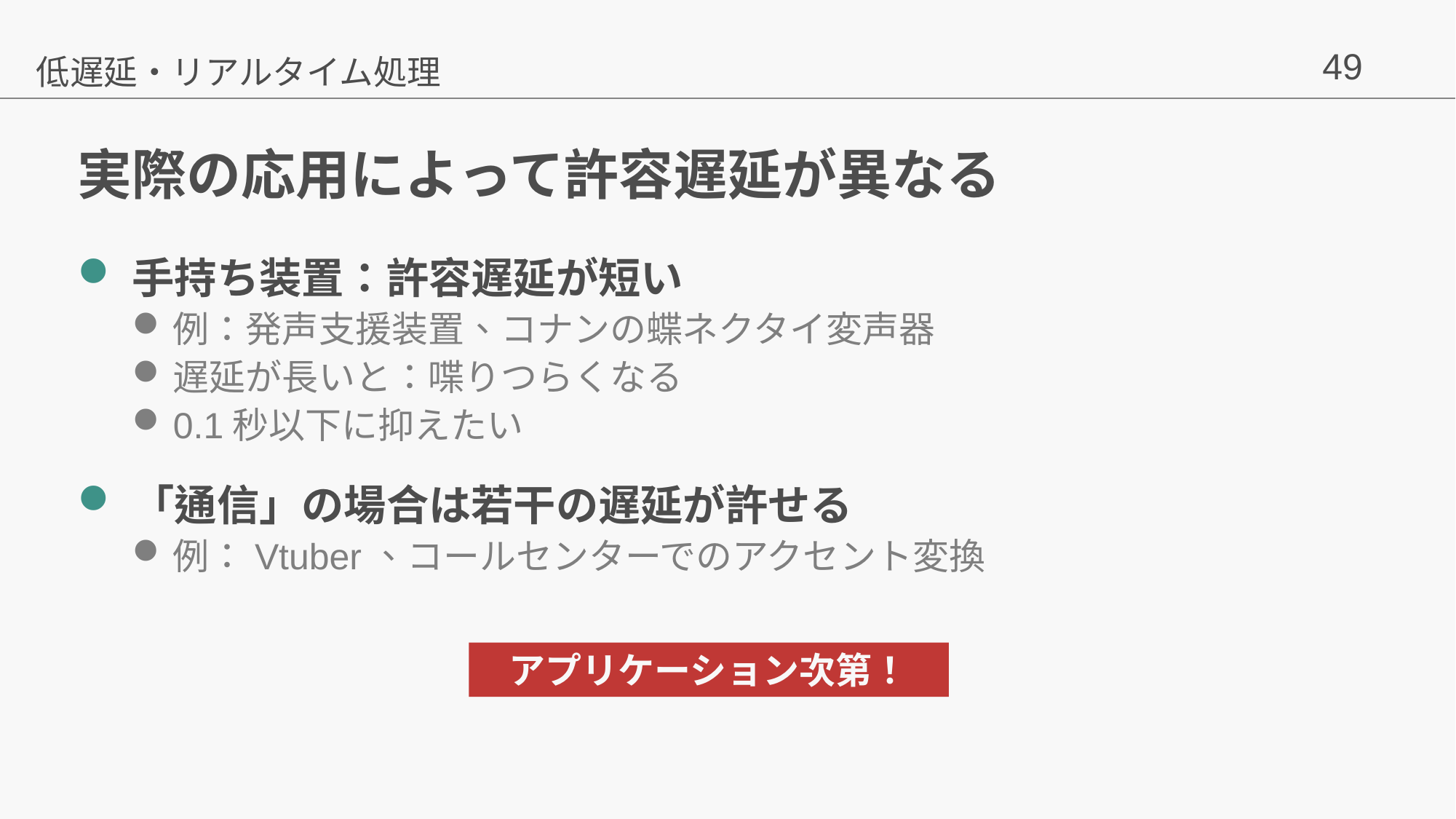

低遅延・リアルタイム処理
# 実際の応用によって許容遅延が異なる
手持ち装置：許容遅延が短い
例：発声支援装置、コナンの蝶ネクタイ変声器
遅延が長いと：喋りつらくなる
0.1秒以下に抑えたい
「通信」の場合は若干の遅延が許せる
例：Vtuber、コールセンターでのアクセント変換
アプリケーション次第！